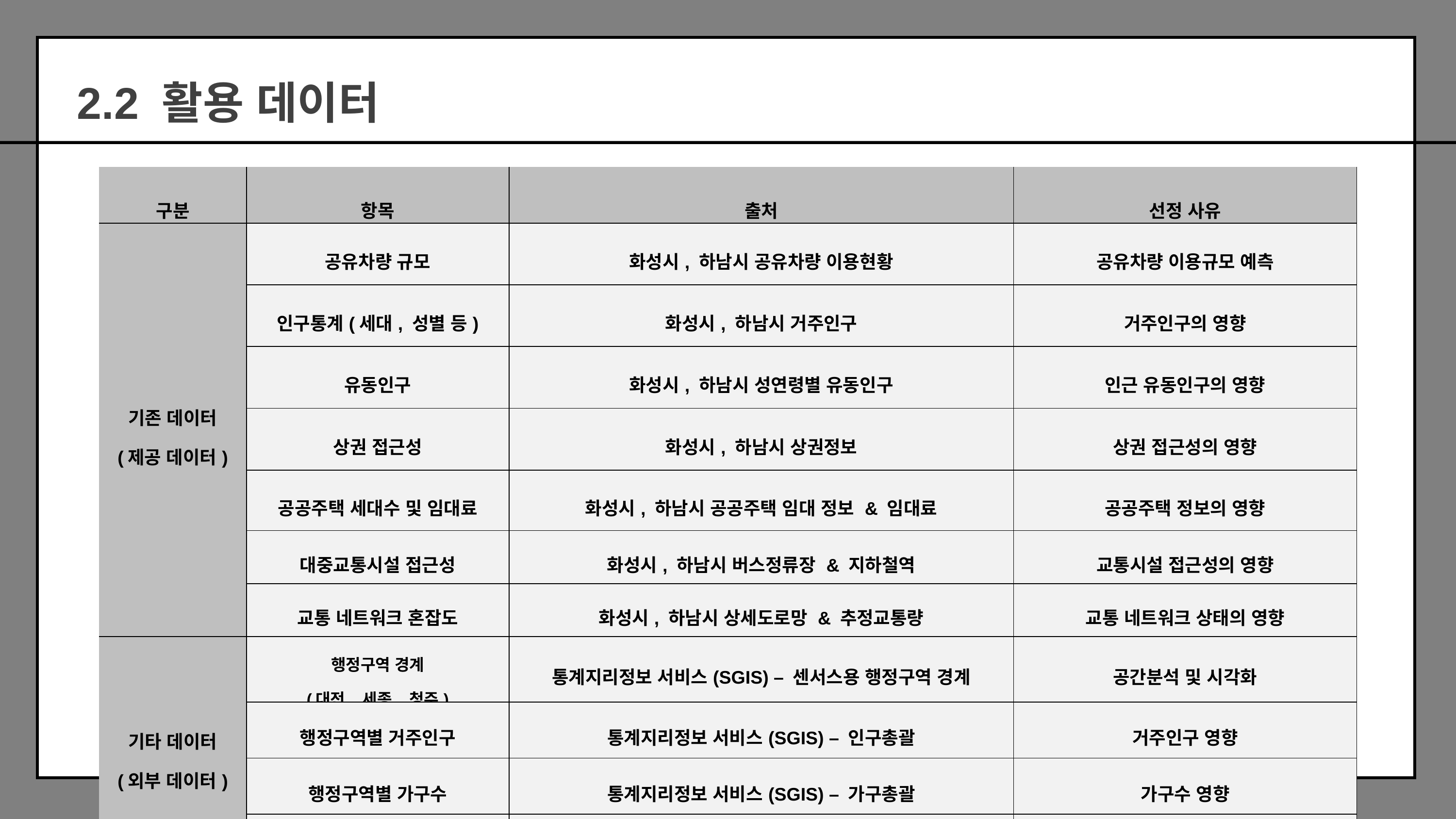

2.2 활용 데이터

| 구분 | 항목 | 출처 | 선정 사유 |
| --- | --- | --- | --- |
| 기존 데이터 (제공 데이터) | 공유차량 규모 | 화성시, 하남시 공유차량 이용현황 | 공유차량 이용규모 예측 |
|  | 인구통계(세대, 성별 등) | 화성시, 하남시 거주인구 | 거주인구의 영향 |
|  | 유동인구 | 화성시, 하남시 성연령별 유동인구 | 인근 유동인구의 영향 |
|  | 상권 접근성 | 화성시, 하남시 상권정보 | 상권 접근성의 영향 |
|  | 공공주택 세대수 및 임대료 | 화성시, 하남시 공공주택 임대 정보 & 임대료 | 공공주택 정보의 영향 |
|  | 대중교통시설 접근성 | 화성시, 하남시 버스정류장 & 지하철역 | 교통시설 접근성의 영향 |
|  | 교통 네트워크 혼잡도 | 화성시, 하남시 상세도로망 & 추정교통량 | 교통 네트워크 상태의 영향 |
| 기타 데이터 (외부 데이터) | 행정구역 경계 (대전, 세종, 청주) | 통계지리정보 서비스(SGIS) – 센서스용 행정구역 경계 | 공간분석 및 시각화 |
|  | 행정구역별 거주인구 | 통계지리정보 서비스(SGIS) – 인구총괄 | 거주인구 영향 |
|  | 행정구역별 가구수 | 통계지리정보 서비스(SGIS) – 가구총괄 | 가구수 영향 |
|  | 행정구역별 사업체수 | 통계지리정보 서비스(SGIS) – 산업분류별 사업체수 | 사업체 영향 |